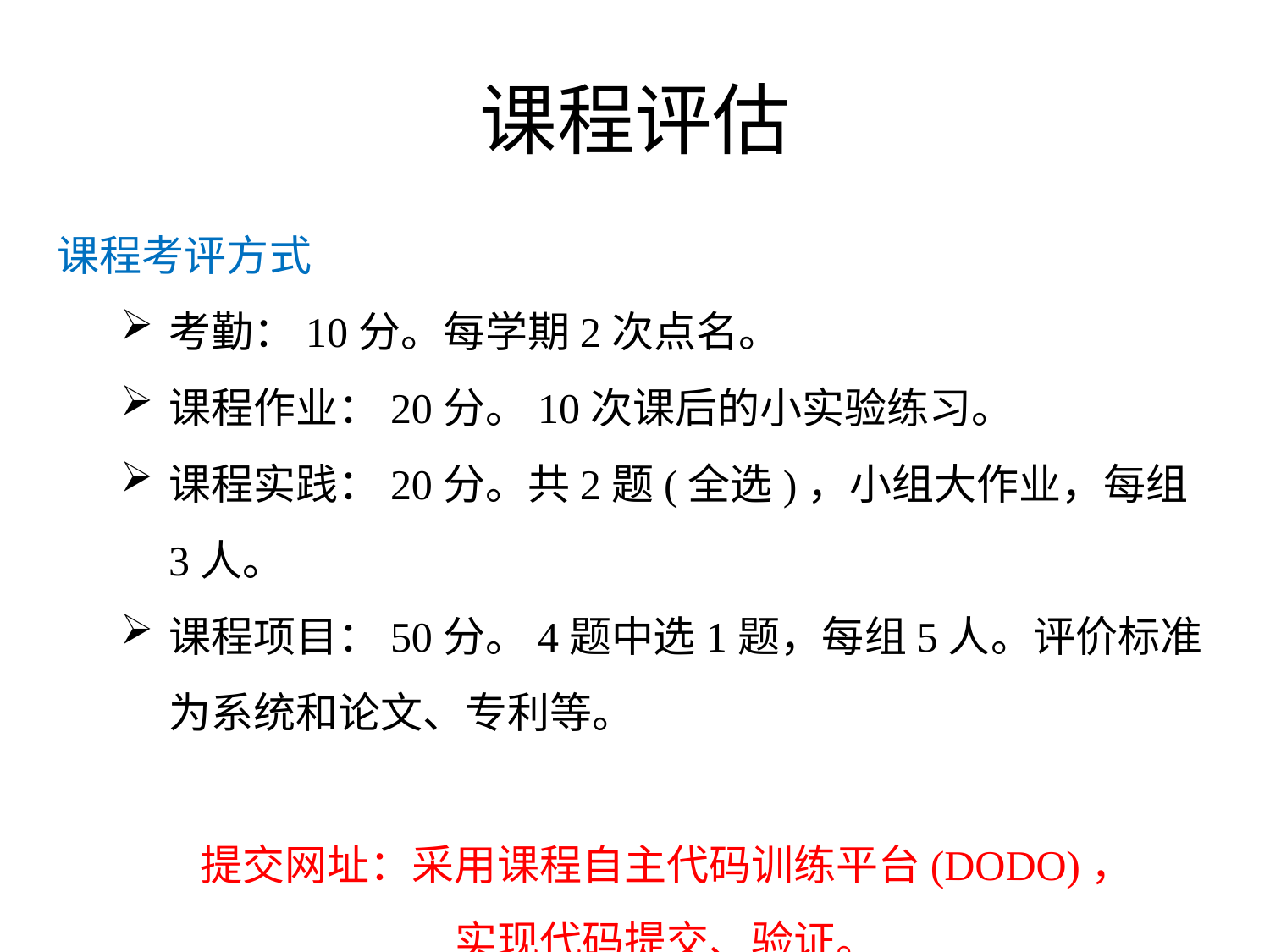

# 课程评估
课程考评方式
考勤：10分。每学期2次点名。
课程作业：20分。10次课后的小实验练习。
课程实践：20分。共2题(全选)，小组大作业，每组3人。
课程项目：50分。4题中选1题，每组5人。评价标准为系统和论文、专利等。

提交网址：采用课程自主代码训练平台(DODO)，
实现代码提交、验证。